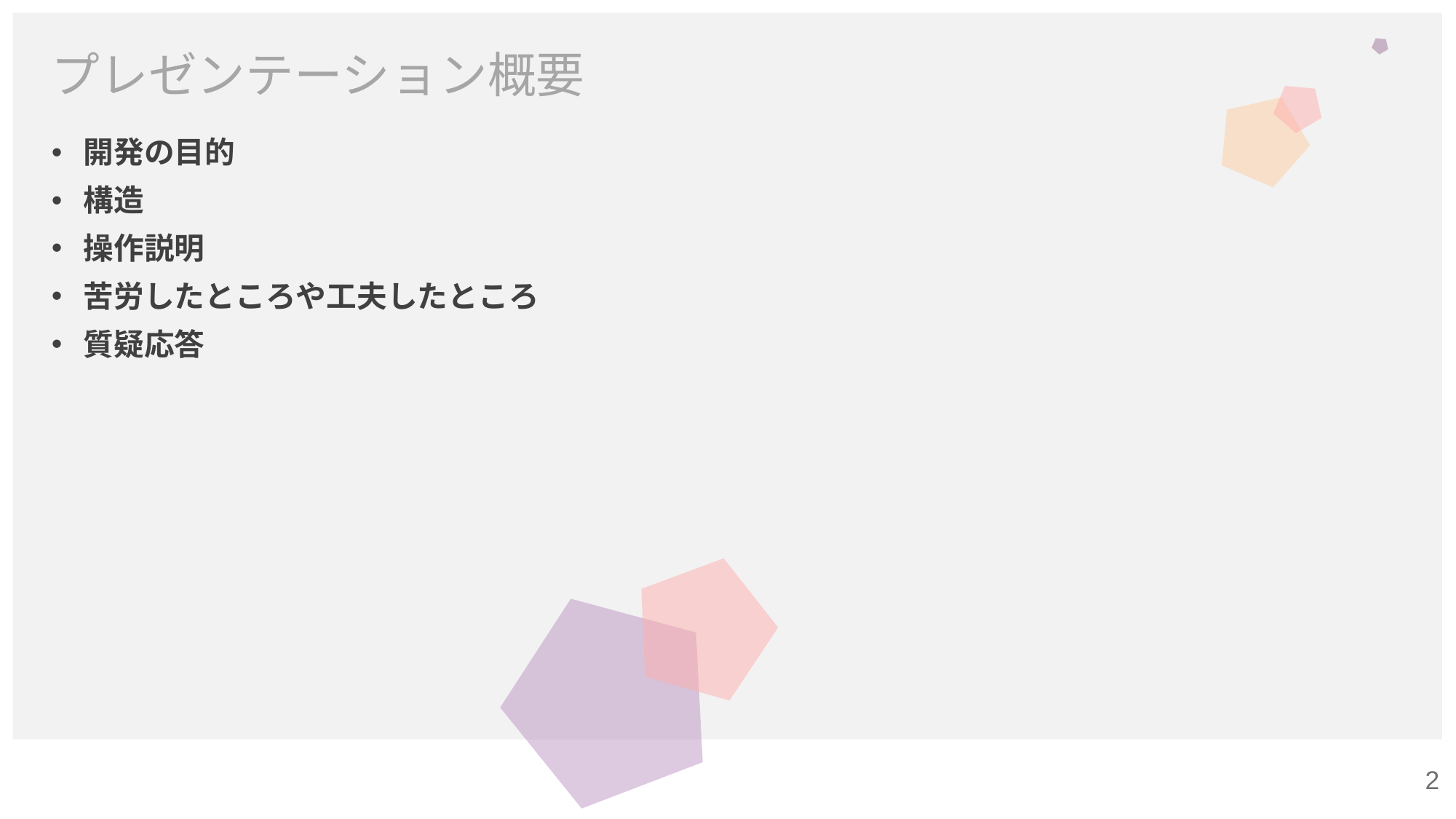

# プレゼンテーション概要
開発の目的
構造
操作説明
苦労したところや工夫したところ
質疑応答
2